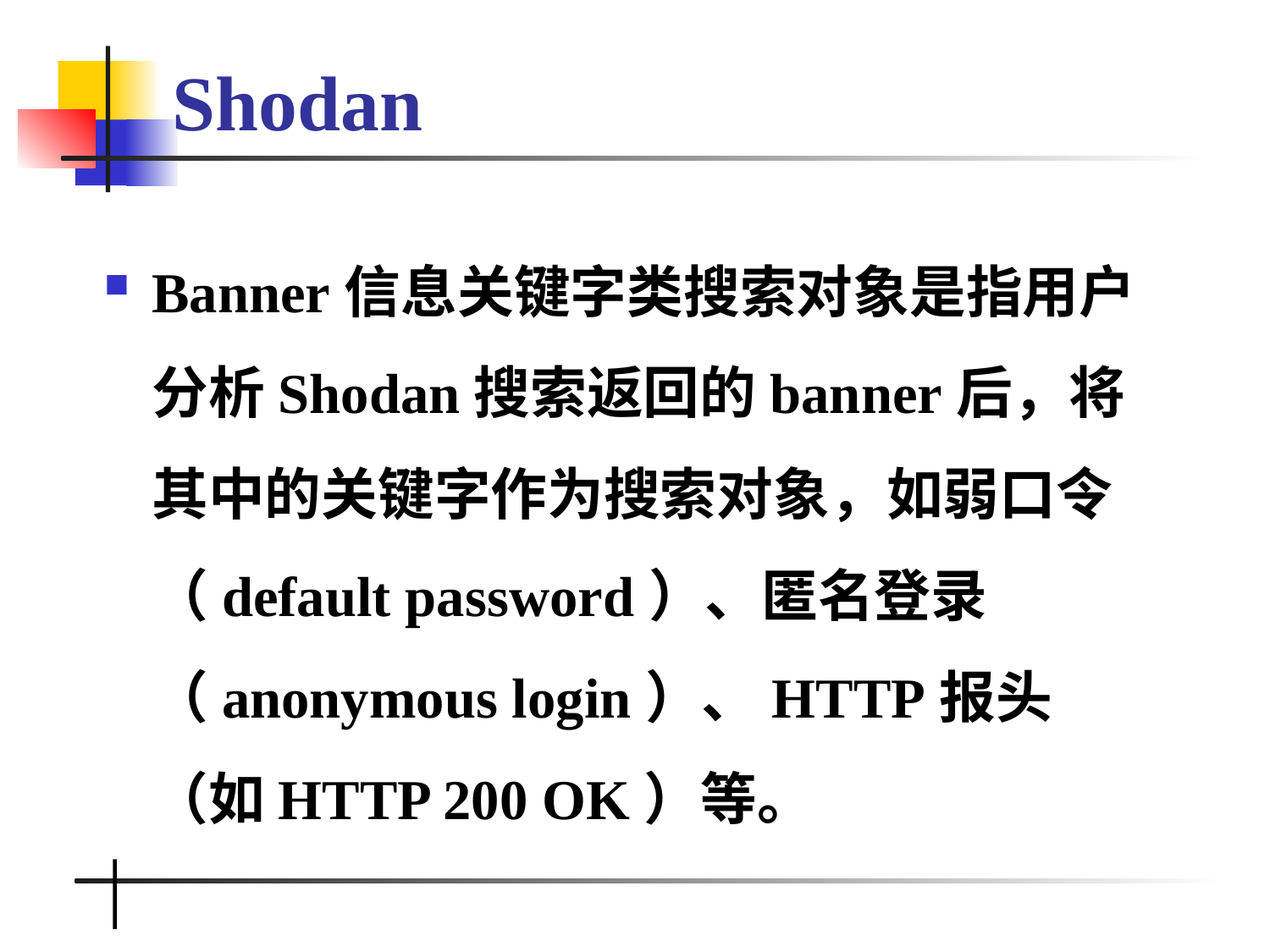

# Shodan
Banner信息关键字类搜索对象是指用户分析Shodan搜索返回的banner后，将其中的关键字作为搜索对象，如弱口令（default password）、匿名登录（anonymous login）、HTTP报头（如HTTP 200 OK）等。